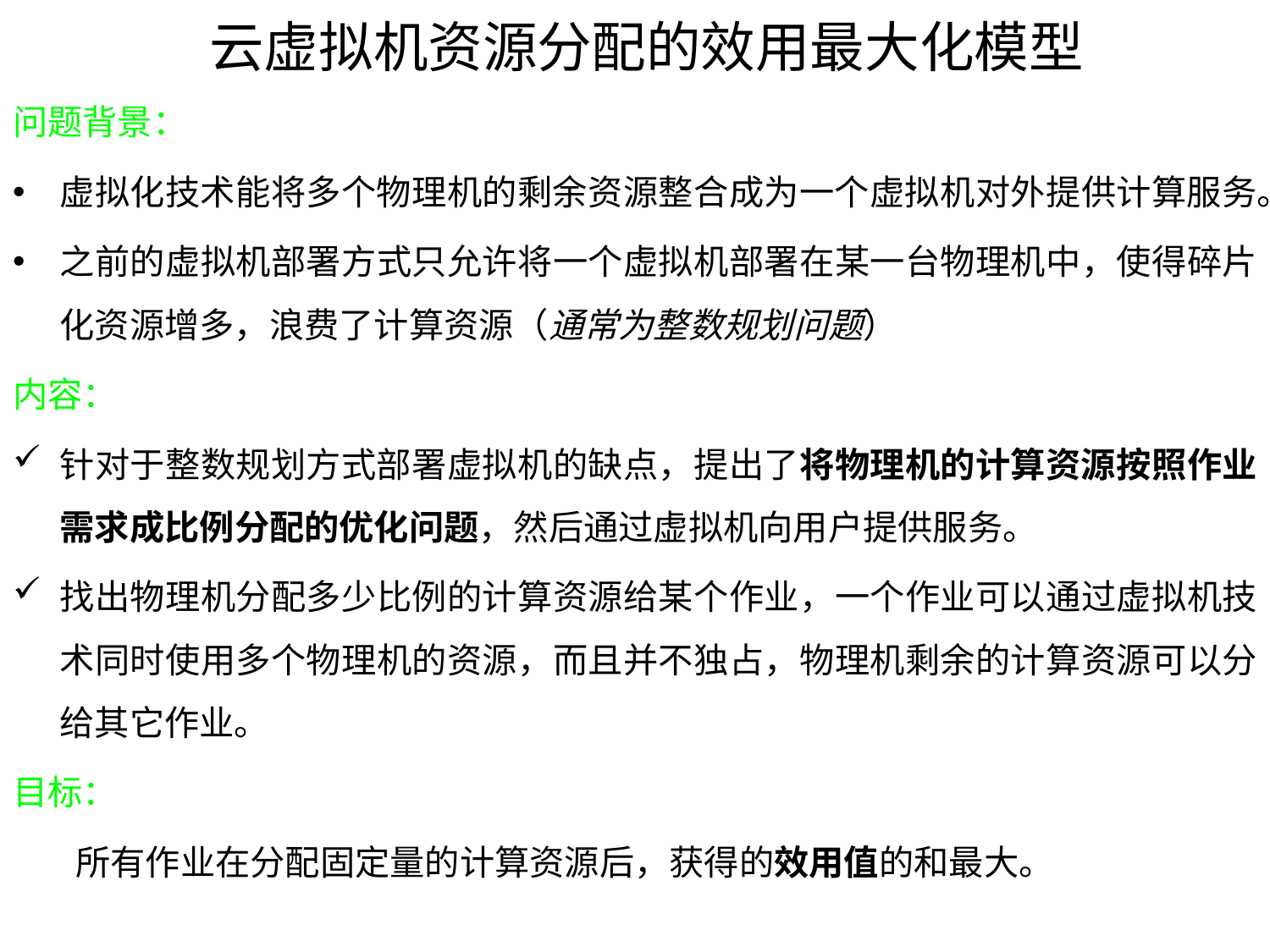

# 云虚拟机资源分配的效用最大化模型
问题背景：
虚拟化技术能将多个物理机的剩余资源整合成为一个虚拟机对外提供计算服务。
之前的虚拟机部署方式只允许将一个虚拟机部署在某一台物理机中，使得碎片化资源增多，浪费了计算资源（通常为整数规划问题）
内容：
针对于整数规划方式部署虚拟机的缺点，提出了将物理机的计算资源按照作业需求成比例分配的优化问题，然后通过虚拟机向用户提供服务。
找出物理机分配多少比例的计算资源给某个作业，一个作业可以通过虚拟机技术同时使用多个物理机的资源，而且并不独占，物理机剩余的计算资源可以分给其它作业。
目标：
       所有作业在分配固定量的计算资源后，获得的效用值的和最大。